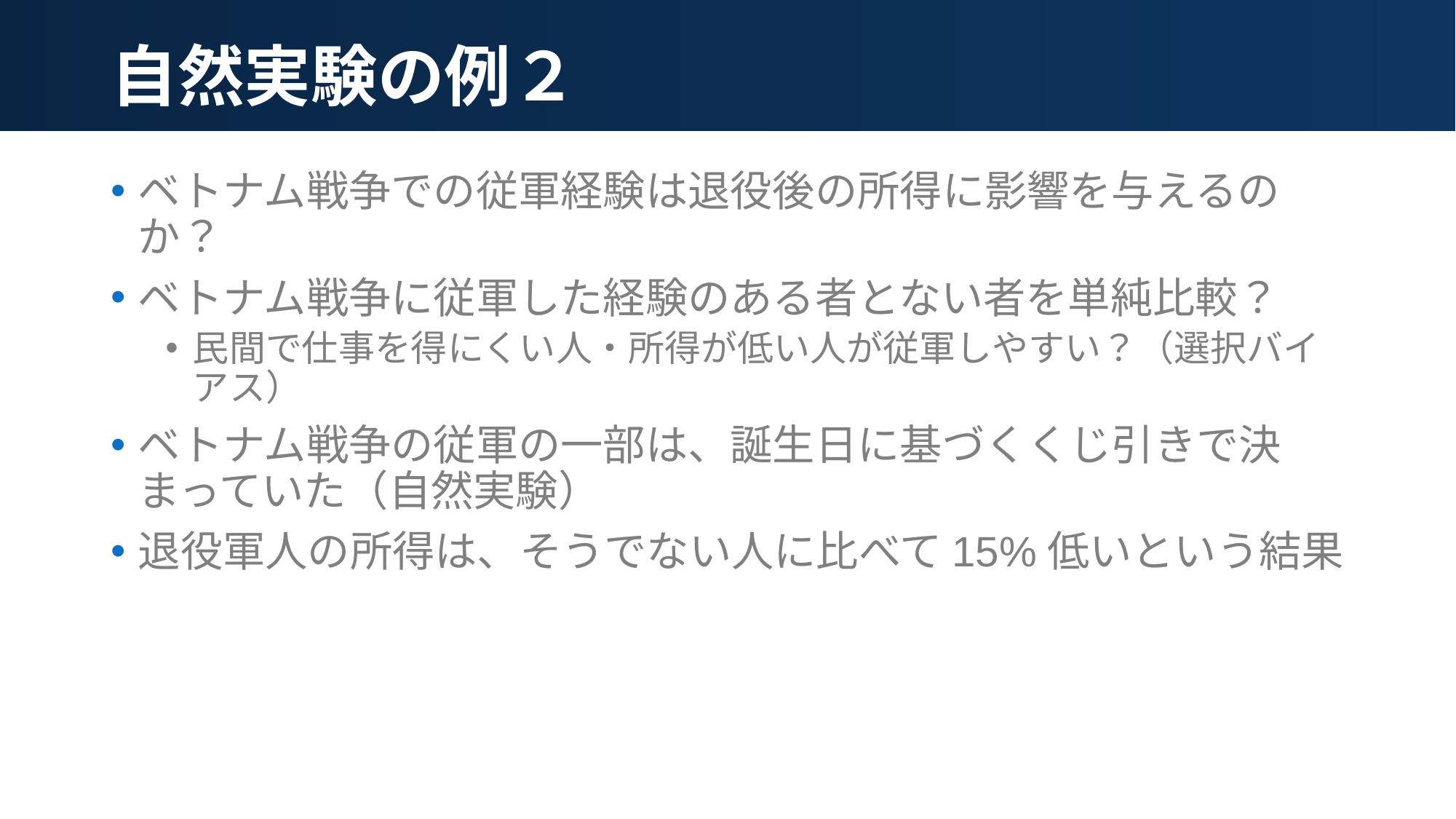

# 自然実験の例２
ベトナム戦争での従軍経験は退役後の所得に影響を与えるのか？
ベトナム戦争に従軍した経験のある者とない者を単純比較？
民間で仕事を得にくい人・所得が低い人が従軍しやすい？（選択バイアス）
ベトナム戦争の従軍の一部は、誕生日に基づくくじ引きで決まっていた（自然実験）
退役軍人の所得は、そうでない人に比べて15%低いという結果